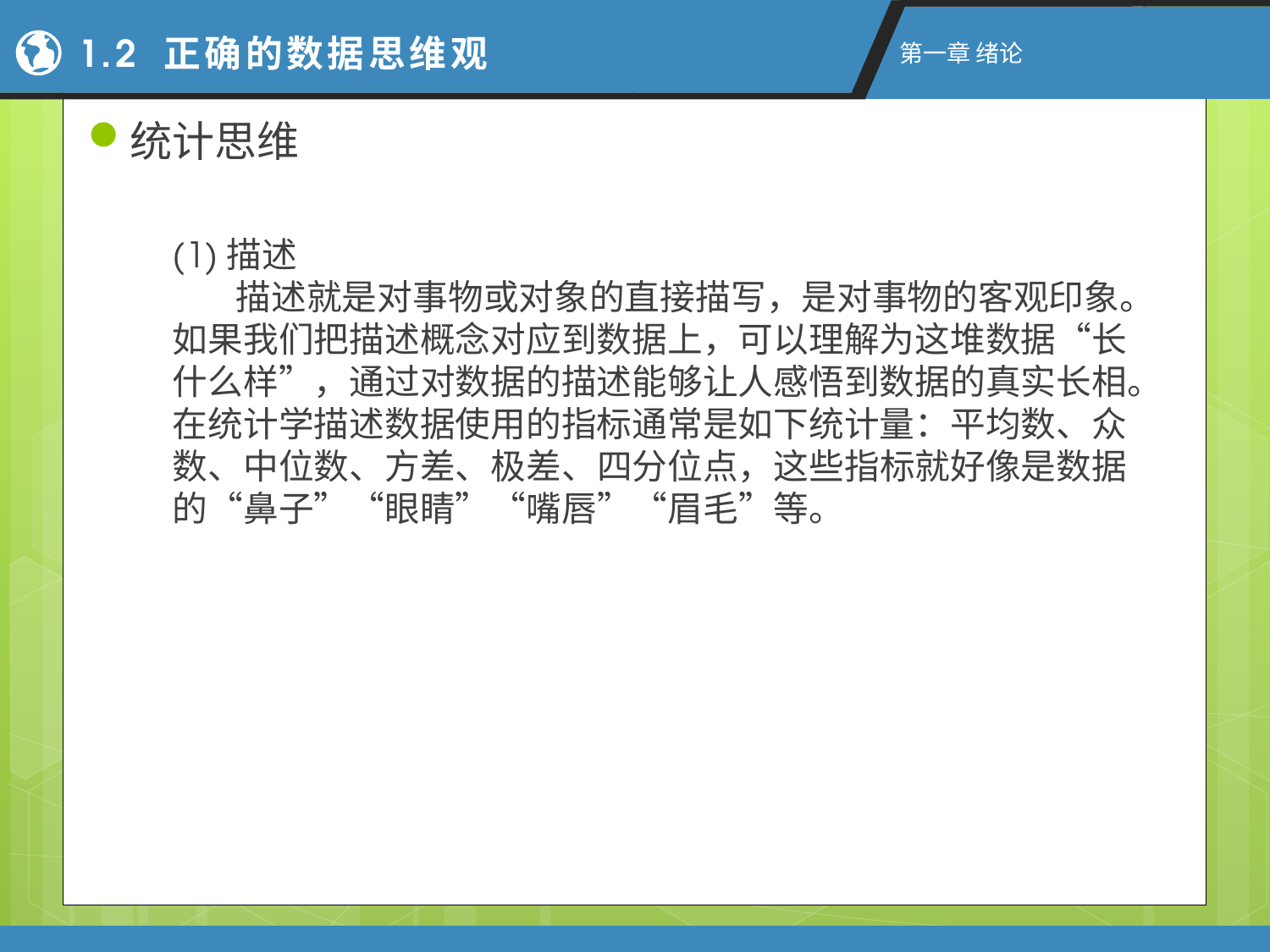

1.2 正确的数据思维观

第一章 绪论
统计思维
(1)描述
       描述就是对事物或对象的直接描写，是对事物的客观印象。如果我们把描述概念对应到数据上，可以理解为这堆数据“长什么样”，通过对数据的描述能够让人感悟到数据的真实长相。在统计学描述数据使用的指标通常是如下统计量：平均数、众数、中位数、方差、极差、四分位点，这些指标就好像是数据的“鼻子”“眼睛”“嘴唇”“眉毛”等。